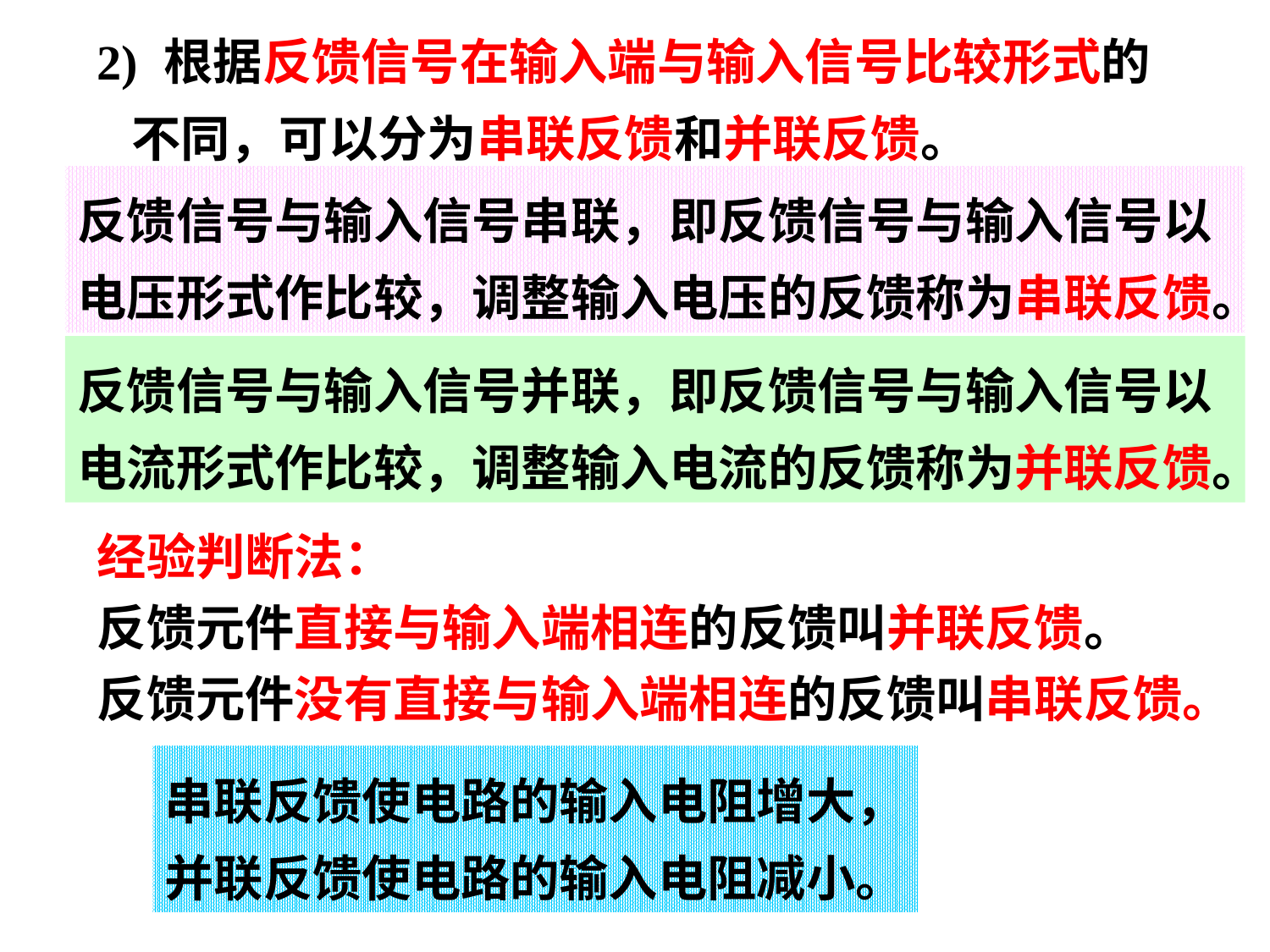

2) 根据反馈信号在输入端与输入信号比较形式的
  不同，可以分为串联反馈和并联反馈。
反馈信号与输入信号串联，即反馈信号与输入信号以电压形式作比较，调整输入电压的反馈称为串联反馈。
反馈信号与输入信号并联，即反馈信号与输入信号以电流形式作比较，调整输入电流的反馈称为并联反馈。
经验判断法：
反馈元件直接与输入端相连的反馈叫并联反馈。
反馈元件没有直接与输入端相连的反馈叫串联反馈。
串联反馈使电路的输入电阻增大，
并联反馈使电路的输入电阻减小。